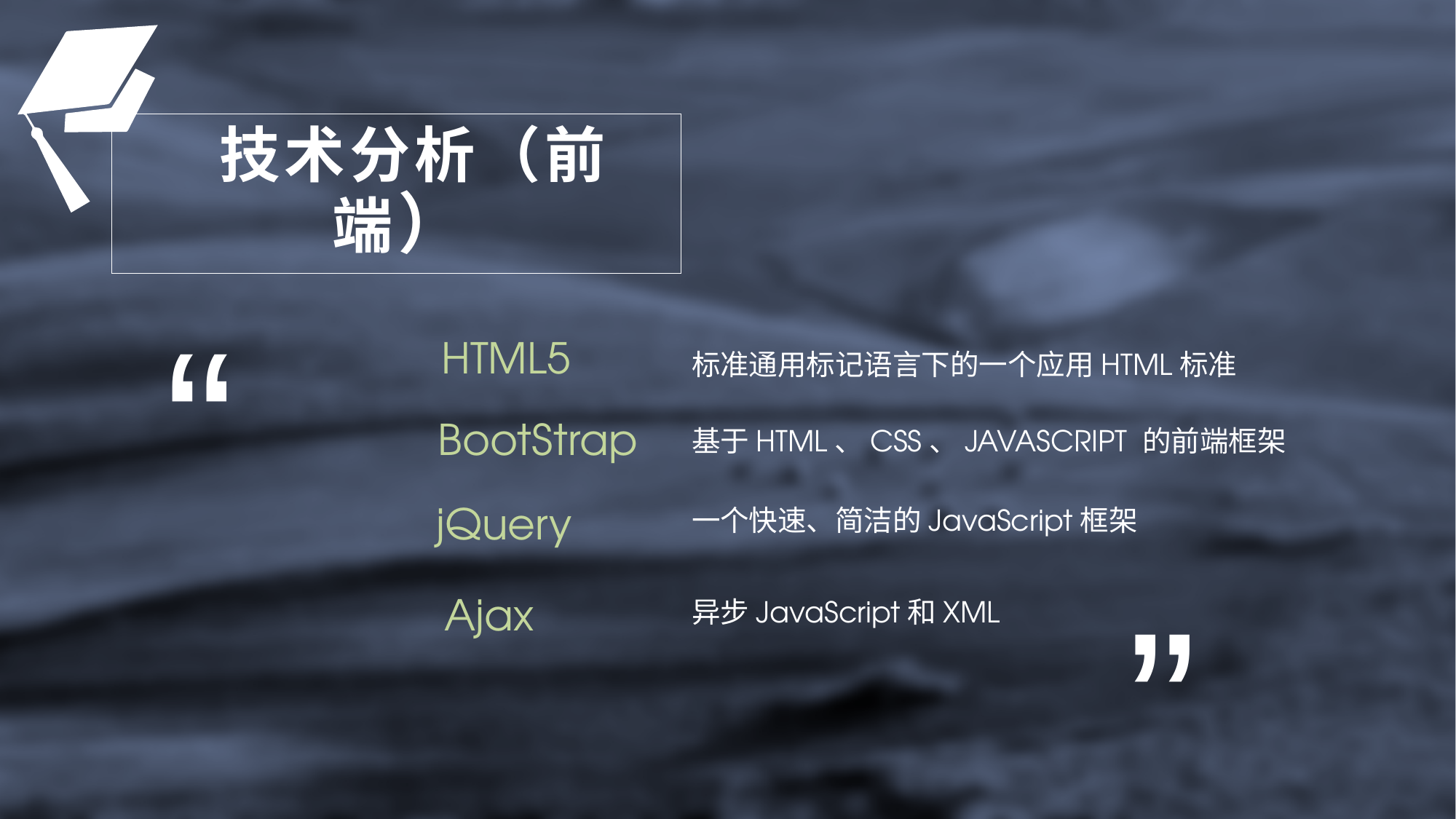

技术分析（前端）
“
 HTML5
标准通用标记语言下的一个应用HTML标准
 BootStrap
基于HTML、CSS、JAVASCRIPT 的前端框架
 jQuery
一个快速、简洁的JavaScript框架
”
 Ajax
异步JavaScript和XML